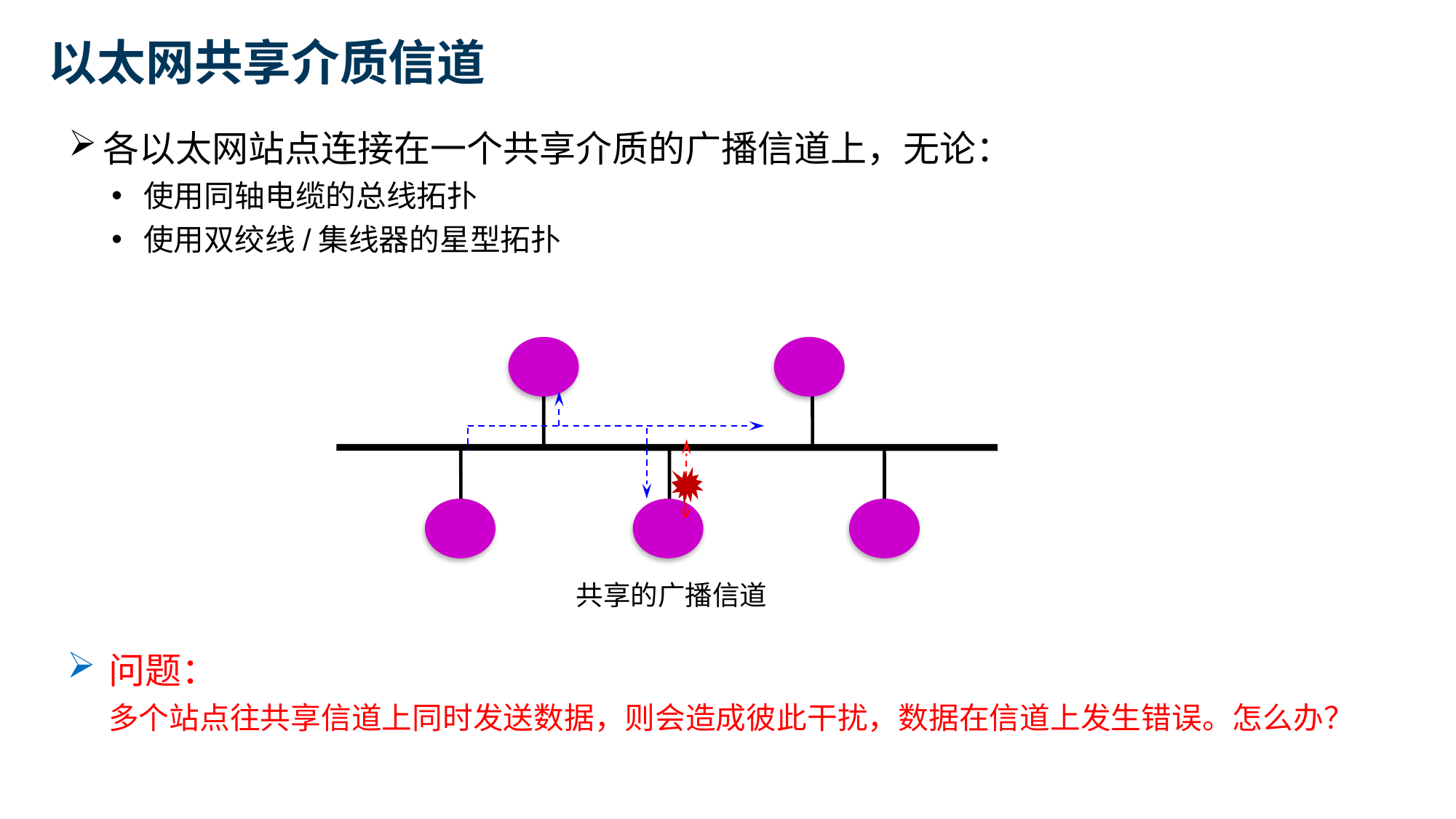

以太网共享介质信道
各以太网站点连接在一个共享介质的广播信道上，无论：
使用同轴电缆的总线拓扑
使用双绞线/集线器的星型拓扑

共享的广播信道

问题：
     多个站点往共享信道上同时发送数据，则会造成彼此干扰，数据在信道上发生错误。怎么办？